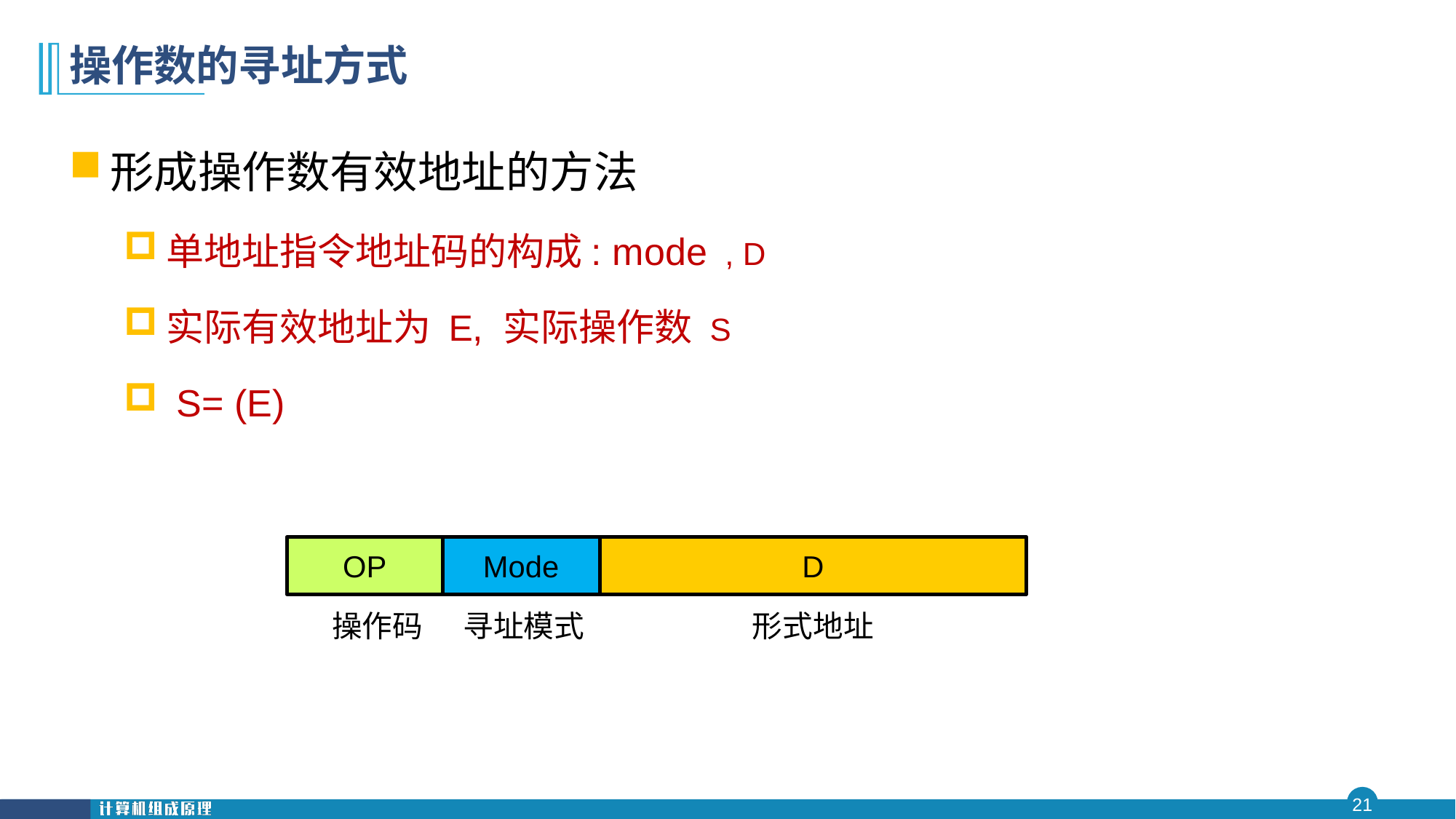

# 操作数的寻址方式
形成操作数有效地址的方法
单地址指令地址码的构成: mode  , D
实际有效地址为 E, 实际操作数 S
 S= (E)

OP
Mode
D
操作码
寻址模式
形式地址